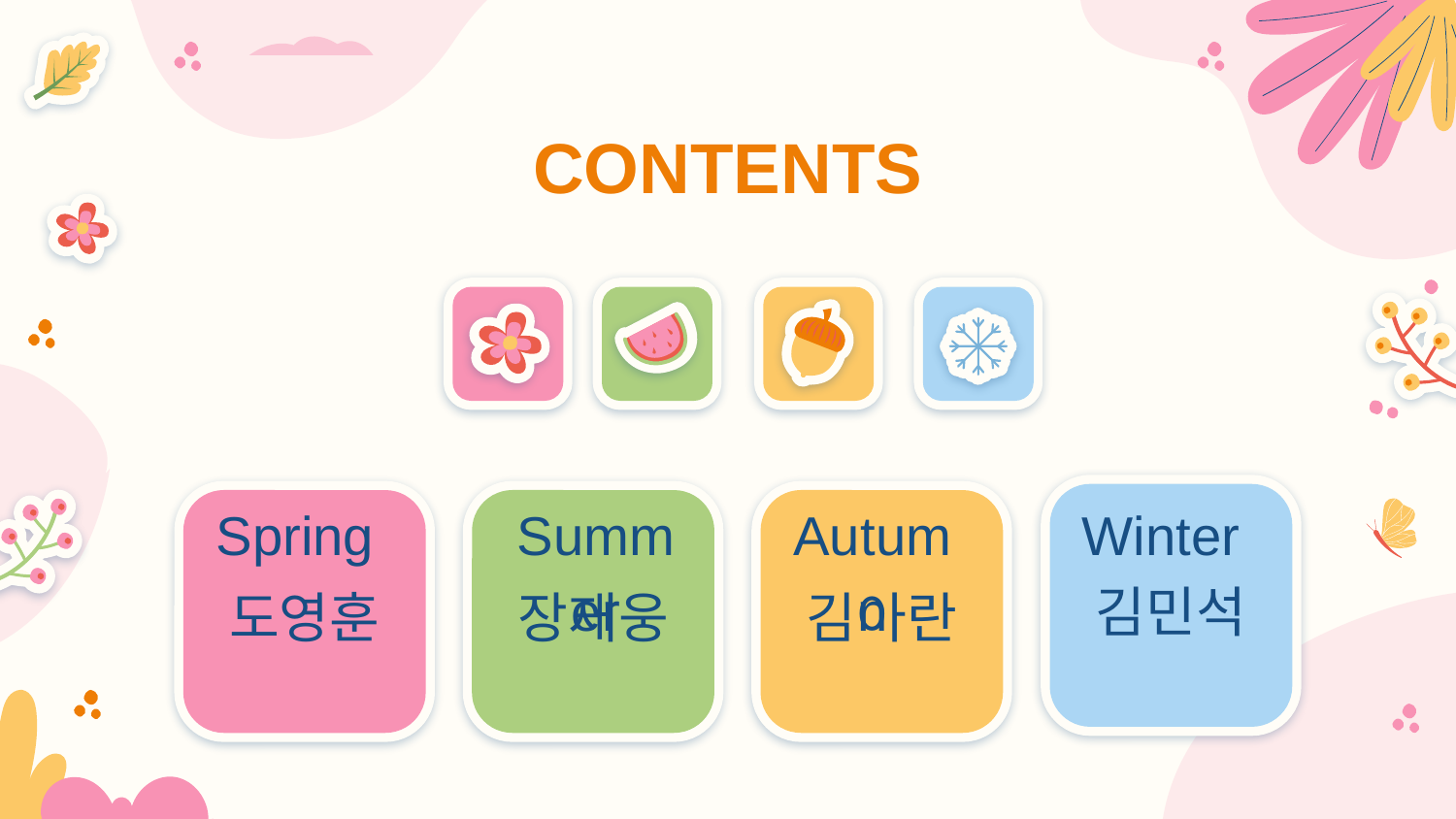

# CONTENTS

Spring
Summer
Autumn
Winter

김민석

도영훈

장재웅

김아란